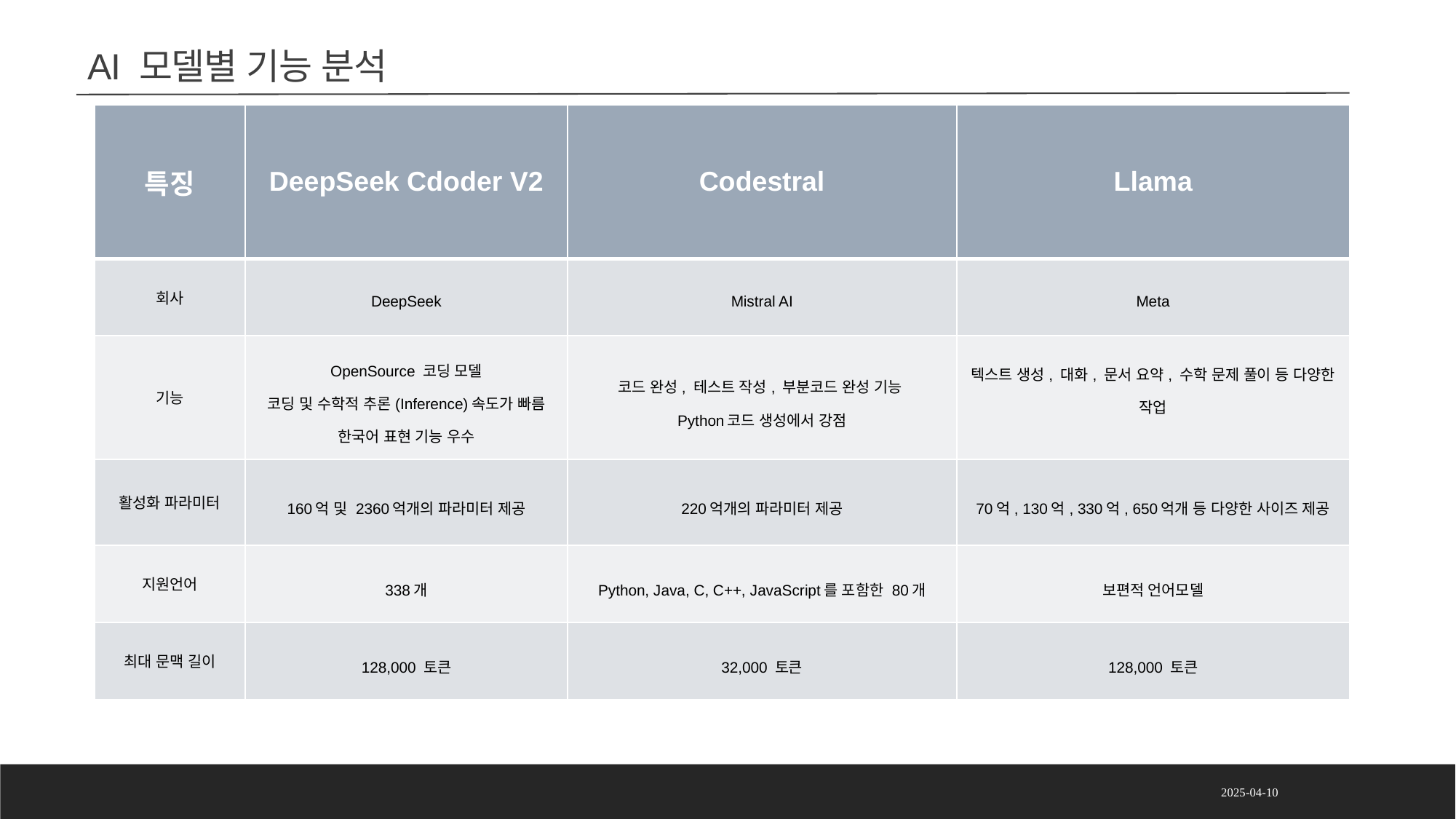

# AI 모델별 기능 분석

| 특징 | DeepSeek Cdoder V2 | Codestral | Llama |
| --- | --- | --- | --- |
| 회사 | DeepSeek | Mistral AI | Meta |
| 기능 | OpenSource 코딩 모델 코딩 및 수학적 추론(Inference)속도가 빠름 한국어 표현 기능 우수 | 코드 완성, 테스트 작성, 부분코드 완성 기능 Python코드 생성에서 강점 | 텍스트 생성, 대화, 문서 요약, 수학 문제 풀이 등 다양한 작업 |
| 활성화 파라미터 | 160억 및 2360억개의 파라미터 제공 | 220억개의 파라미터 제공 | 70억, 130억, 330억, 650억개 등 다양한 사이즈 제공 |
| 지원언어 | 338개 | Python, Java, C, C++, JavaScript를 포함한 80개 | 보편적 언어모델 |
| 최대 문맥 길이 | 128,000 토큰 | 32,000 토큰 | 128,000 토큰 |
2025-04-10